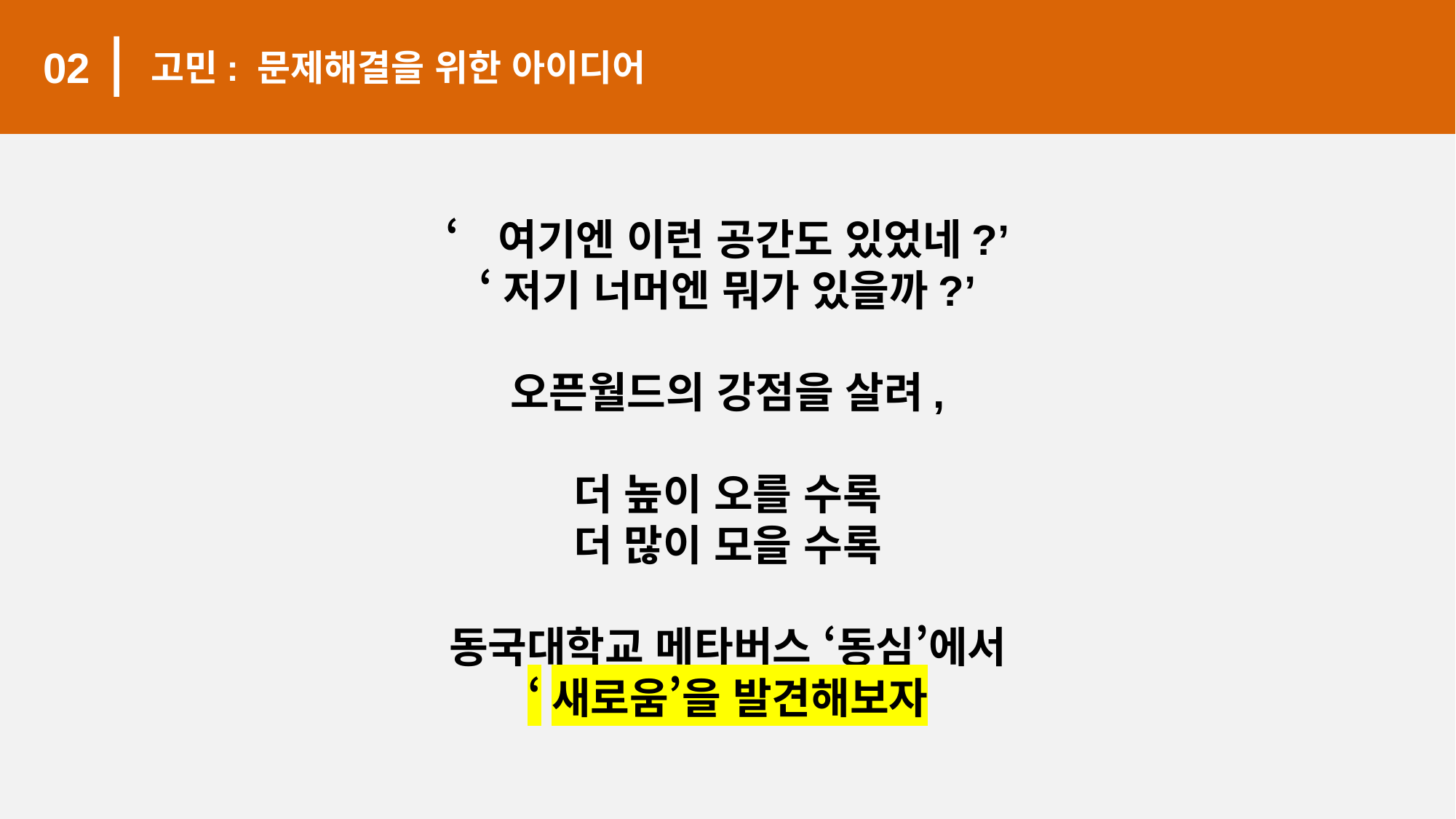

02

고민: 문제해결을 위한 아이디어
ae동국
‘여기엔 이런 공간도 있었네?’
‘저기 너머엔 뭐가 있을까?’

오픈월드의 강점을 살려,

더 높이 오를 수록
더 많이 모을 수록

동국대학교 메타버스 ‘동심’에서
‘새로움’을 발견해보자